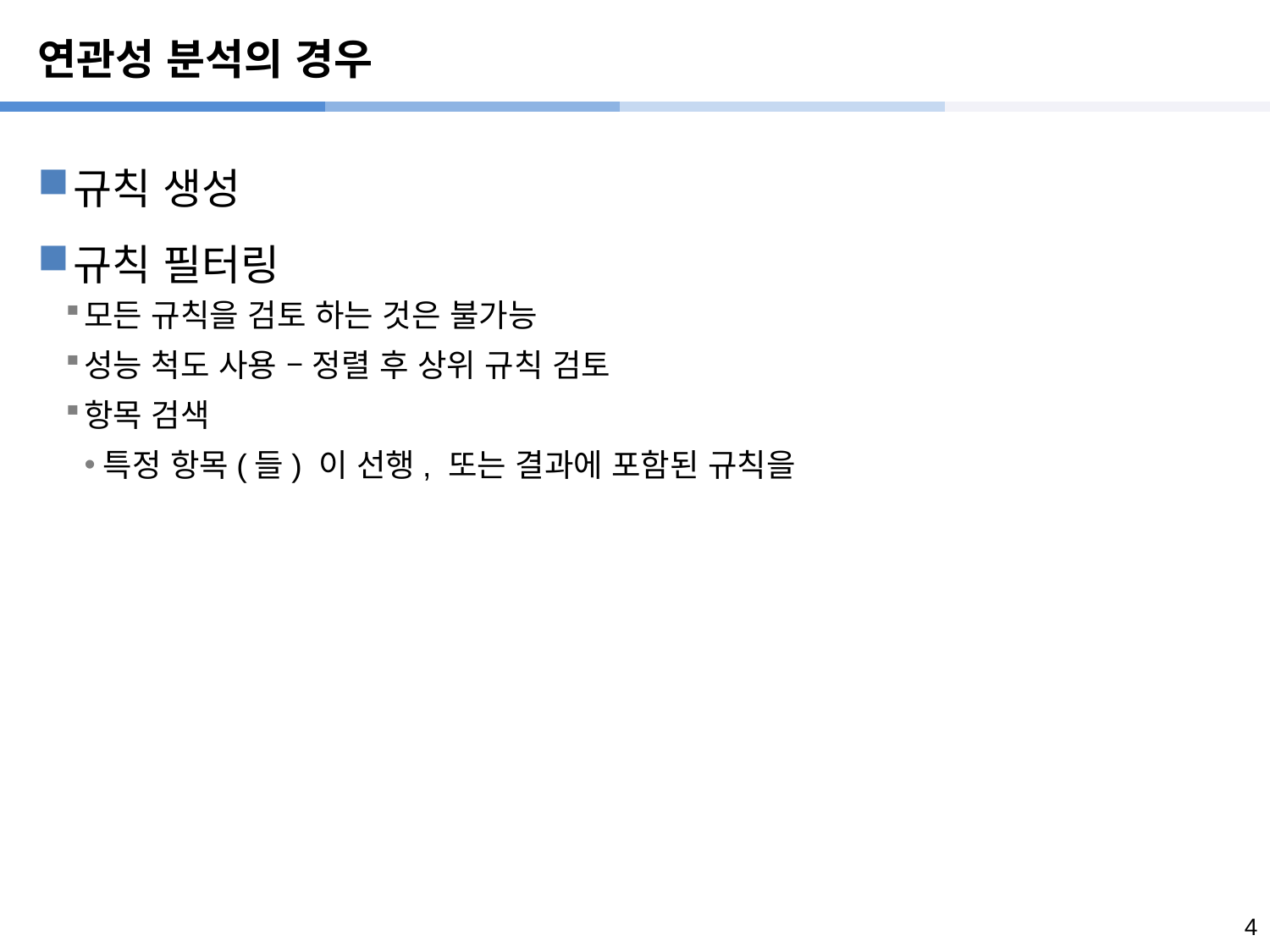

# 연관성 분석의 경우
규칙 생성
규칙 필터링
모든 규칙을 검토 하는 것은 불가능
성능 척도 사용 – 정렬 후 상위 규칙 검토
항목 검색
특정 항목(들) 이 선행, 또는 결과에 포함된 규칙을